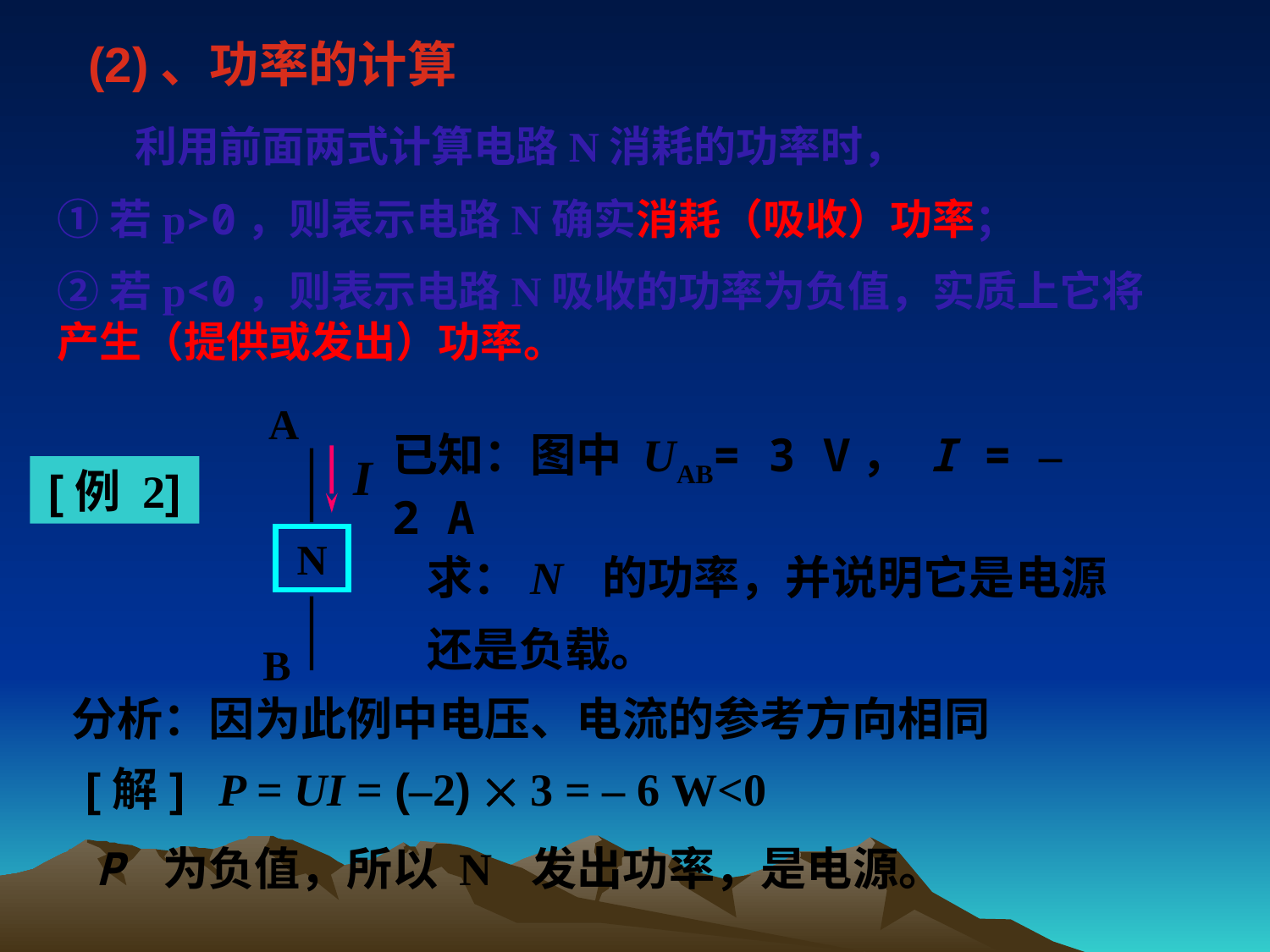

(2)、功率的计算
      利用前面两式计算电路N消耗的功率时，
①若p>0，则表示电路N确实消耗（吸收）功率；
②若p<0，则表示电路N吸收的功率为负值，实质上它将产生（提供或发出）功率。
A
I

N

B
已知：图中 UAB= 3 V， I = – 2 A
[例 2]
求：N 的功率，并说明它是电源还是负载。
分析：因为此例中电压、电流的参考方向相同
[解]   P = UI = (–2) × 3 = – 6 W<0
P 为负值，所以 N 发出功率，是电源。